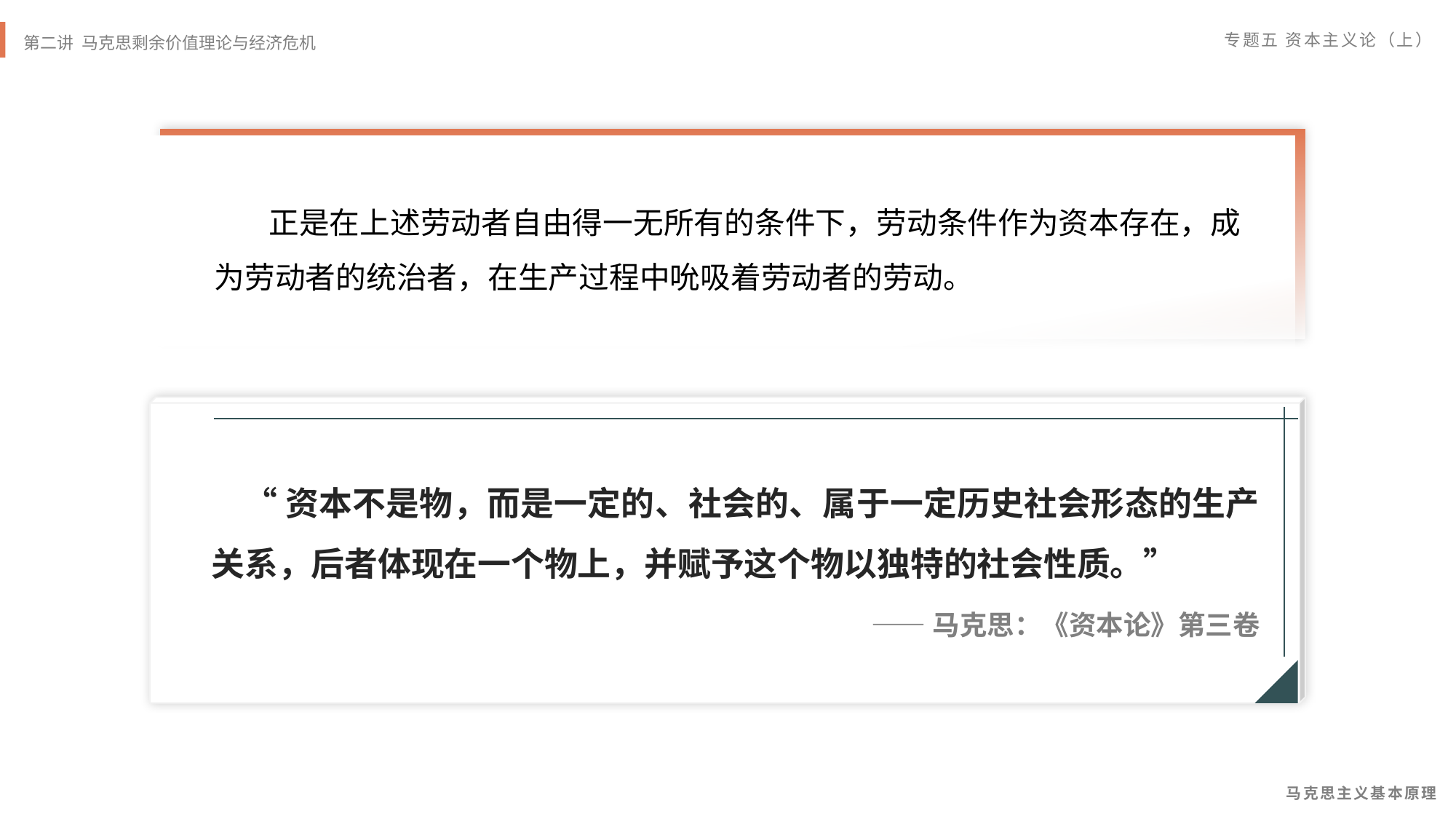

正是在上述劳动者自由得一无所有的条件下，劳动条件作为资本存在，成为劳动者的统治者，在生产过程中吮吸着劳动者的劳动。

    “资本不是物，而是一定的、社会的、属于一定历史社会形态的生产关系，后者体现在一个物上，并赋予这个物以独特的社会性质。”
——马克思：《资本论》第三卷